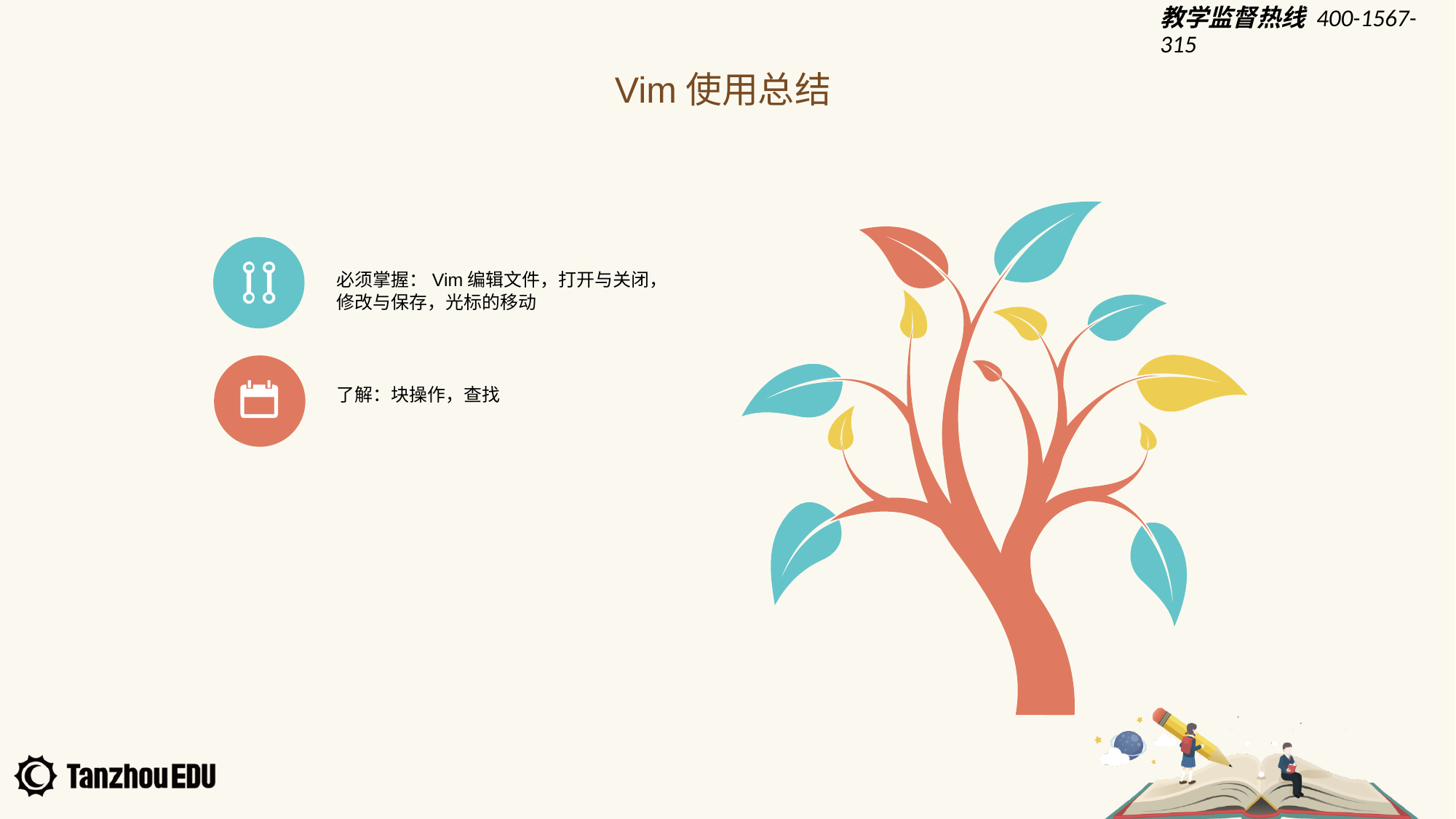

Vim使用总结

必须掌握：Vim编辑文件，打开与关闭，修改与保存，光标的移动

了解：块操作，查找